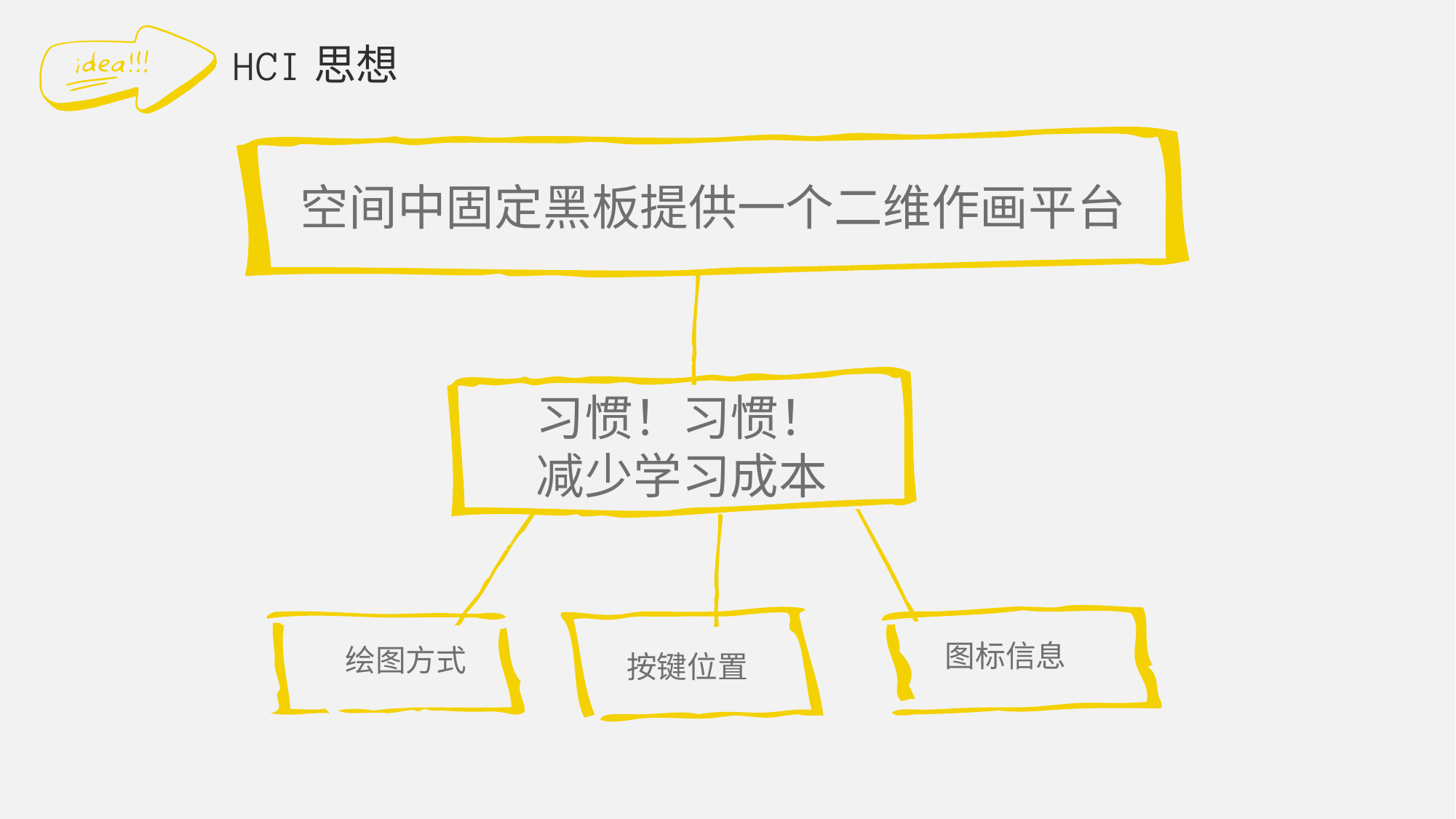

HCI思想

空间中固定黑板提供一个二维作画平台

习惯！习惯！
减少学习成本

图标信息

绘图方式

按键位置